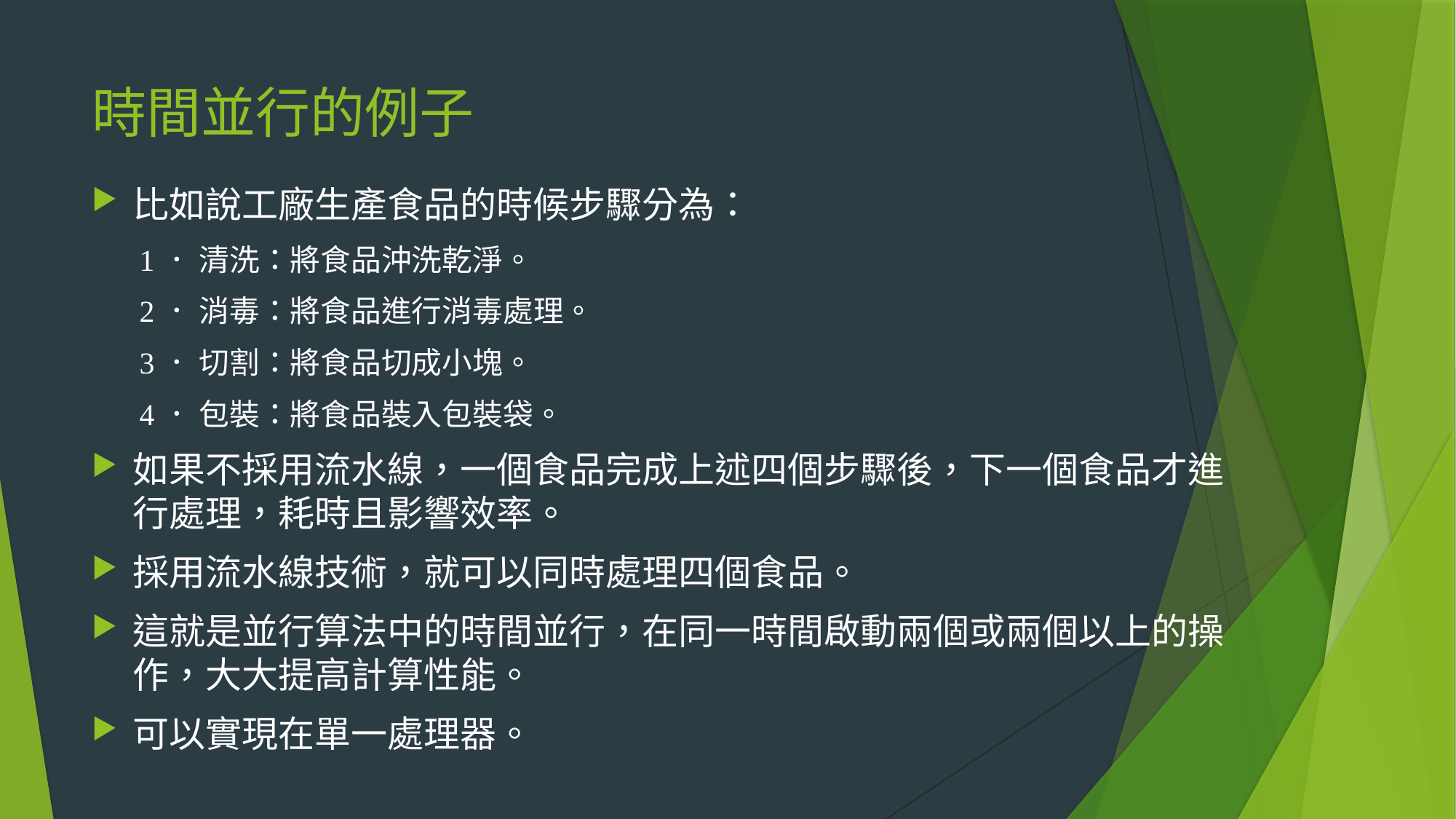

# 時間並行的例子
比如說工廠生產食品的時候步驟分為：
1． 清洗：將食品沖洗乾淨。
2． 消毒：將食品進行消毒處理。
3． 切割：將食品切成小塊。
4． 包裝：將食品裝入包裝袋。
如果不採用流水線，一個食品完成上述四個步驟後，下一個食品才進行處理，耗時且影響效率。
採用流水線技術，就可以同時處理四個食品。
這就是並行算法中的時間並行，在同一時間啟動兩個或兩個以上的操作，大大提高計算性能。
可以實現在單一處理器。